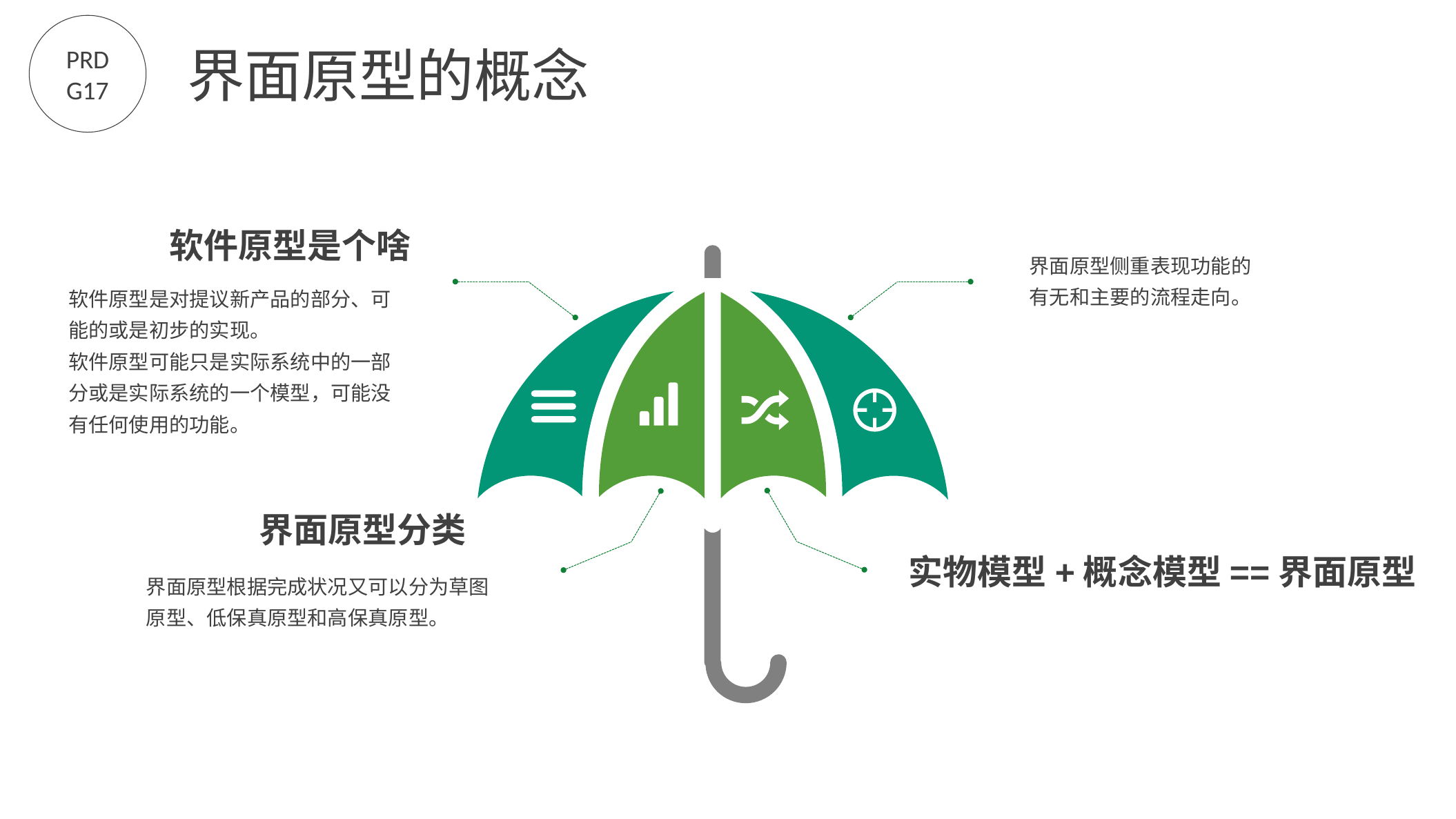

PRD
G17
界面原型的概念
软件原型是个啥
界面原型侧重表现功能的有无和主要的流程走向。

软件原型是对提议新产品的部分、可能的或是初步的实现。
软件原型可能只是实际系统中的一部分或是实际系统的一个模型，可能没有任何使用的功能。
界面原型分类
实物模型+概念模型==界面原型
界面原型根据完成状况又可以分为草图原型、低保真原型和高保真原型。